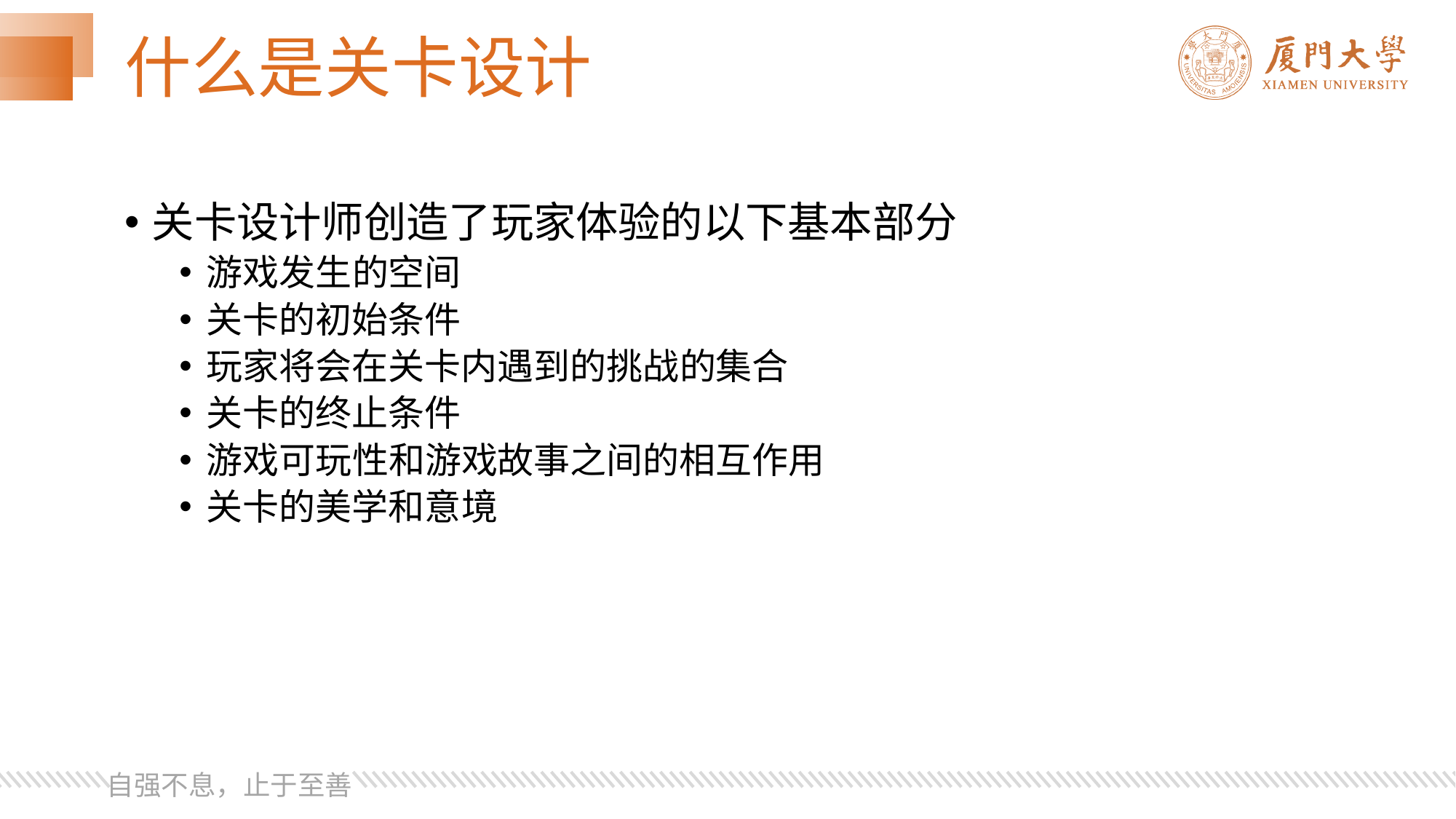

# 什么是关卡设计
关卡设计师创造了玩家体验的以下基本部分
游戏发生的空间
关卡的初始条件
玩家将会在关卡内遇到的挑战的集合
关卡的终止条件
游戏可玩性和游戏故事之间的相互作用
关卡的美学和意境